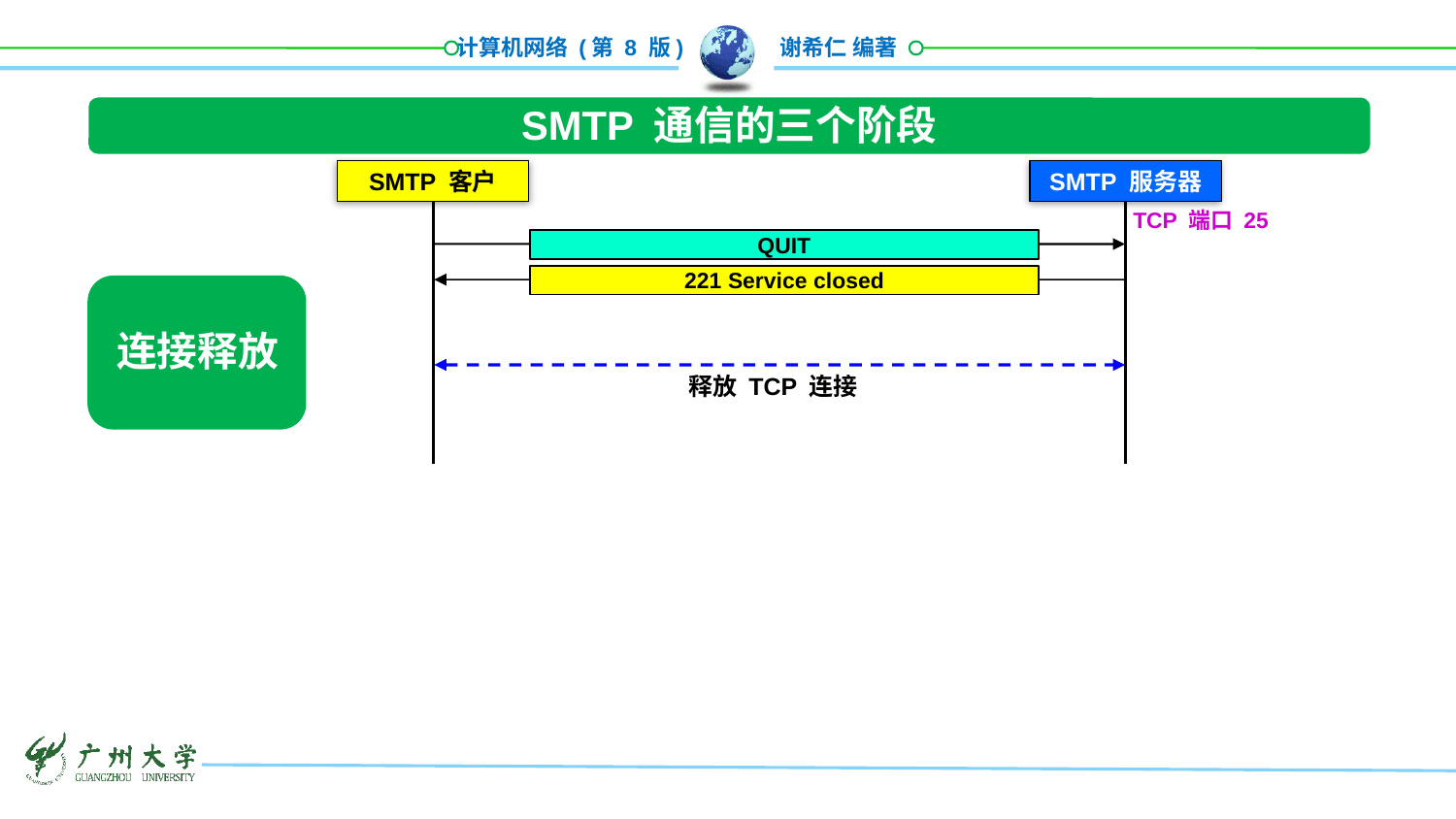

SMTP 通信的三个阶段

SMTP 客户
SMTP 服务器
TCP 端口 25
QUIT

221 Service closed

连接释放
释放 TCP 连接